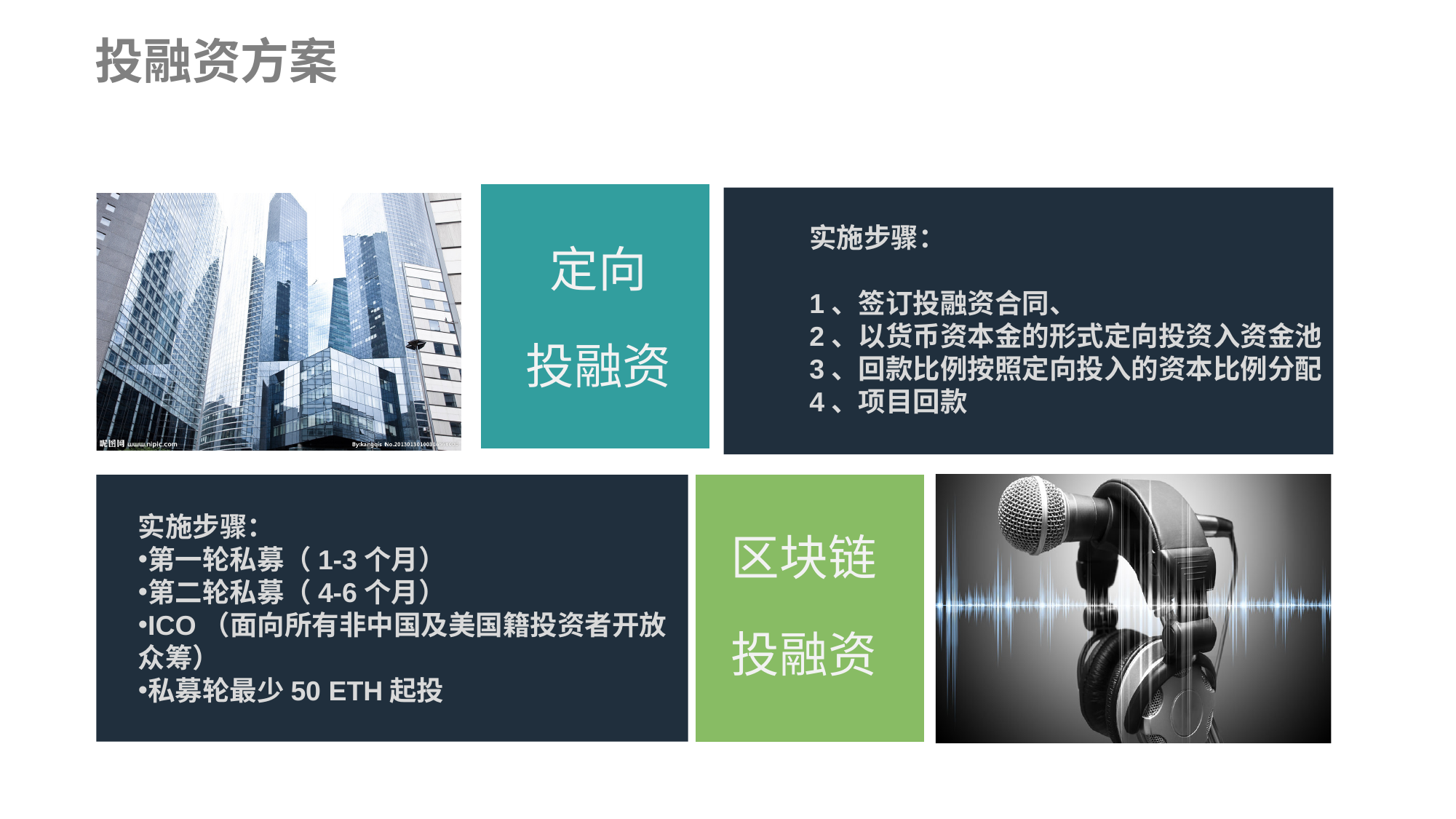

投融资方案

定向
投融资
实施步骤：

1、签订投融资合同、
2、以货币资本金的形式定向投资入资金池
3、回款比例按照定向投入的资本比例分配
4、项目回款

区块链
投融资
实施步骤：
第一轮私募（1-3个月）
第二轮私募（4-6个月）
ICO（面向所有非中国及美国籍投资者开放众筹）
私募轮最少50 ETH起投